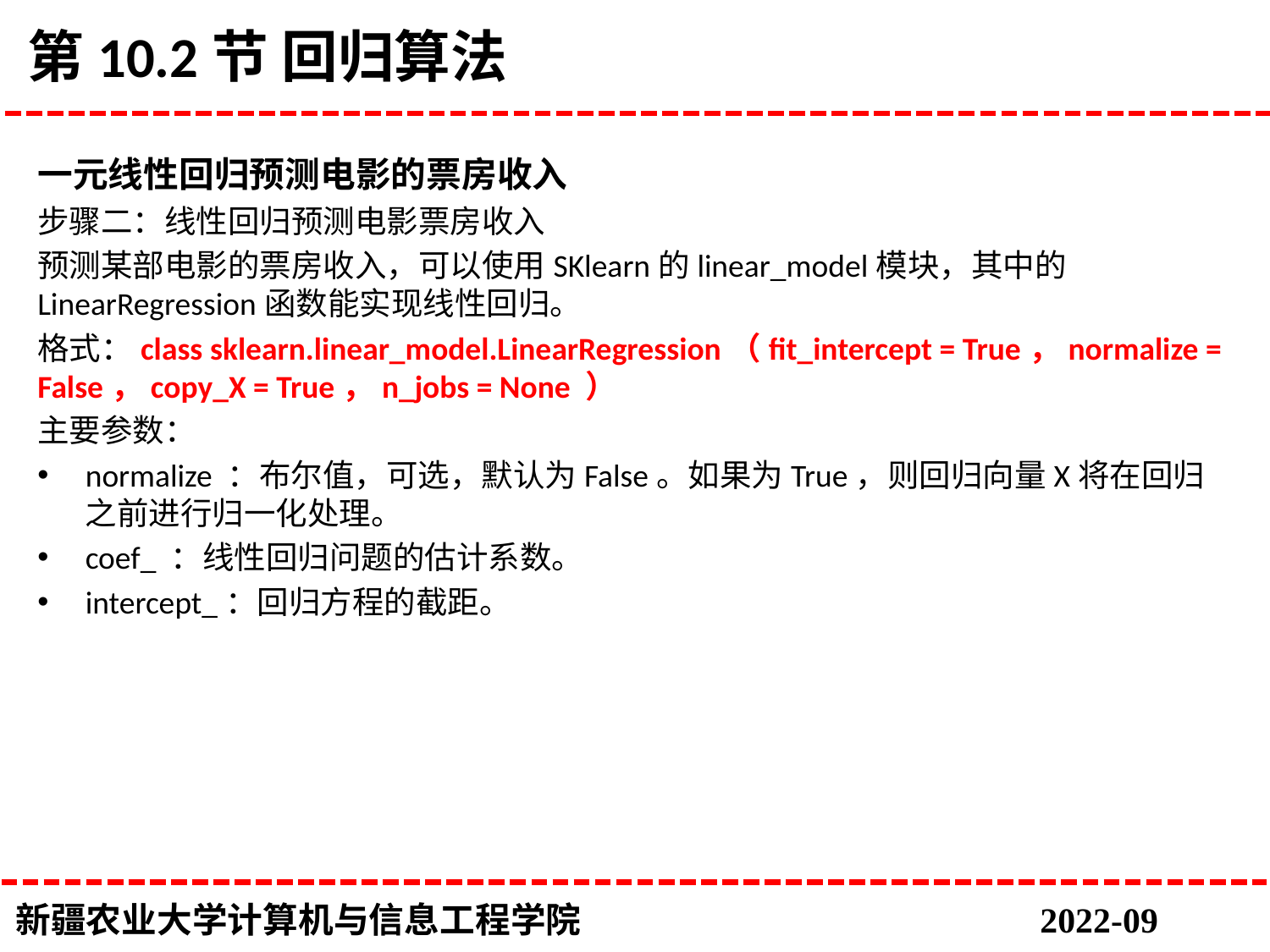

# 第10.2节 回归算法
一元线性回归预测电影的票房收入
步骤二：线性回归预测电影票房收入
预测某部电影的票房收入，可以使用SKlearn的linear_model模块，其中的LinearRegression函数能实现线性回归。
格式：class sklearn.linear_model.LinearRegression（fit_intercept = True，normalize = False，copy_X = True，n_jobs = None ）
主要参数：
normalize ：布尔值，可选，默认为False。如果为True，则回归向量X将在回归之前进行归一化处理。
coef_ ：线性回归问题的估计系数。
intercept_：回归方程的截距。